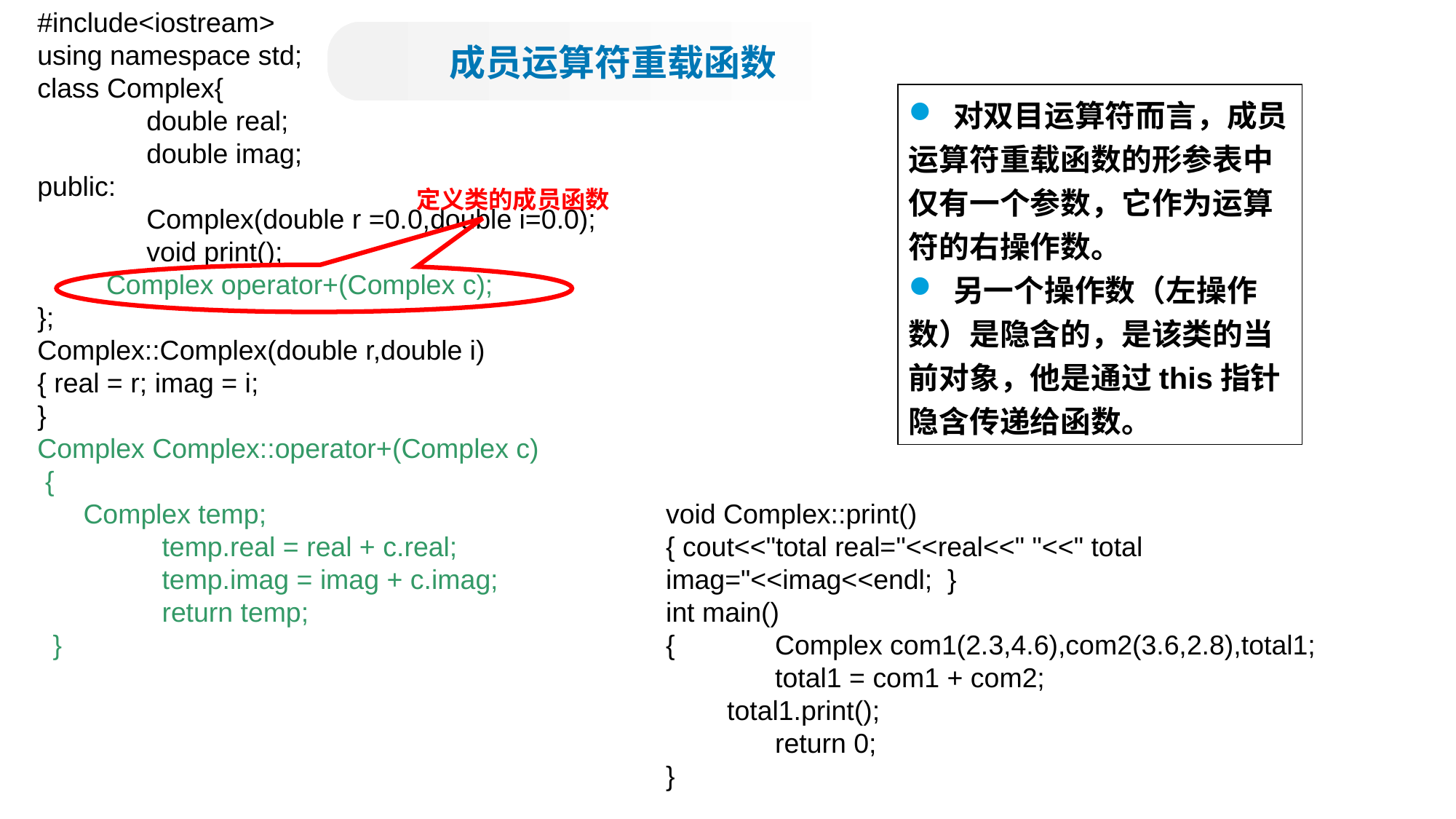

#include<iostream>
using namespace std;
class Complex{
	double real;
	double imag;
public:
	Complex(double r =0.0,double i=0.0);
	void print();
         Complex operator+(Complex c);
};
Complex::Complex(double r,double i)
{ real = r; imag = i;
}
Complex Complex::operator+(Complex c)
 {
      Complex temp;
	  temp.real = real + c.real;
	  temp.imag = imag + c.imag;
	  return temp;
  }
成员运算符重载函数
 对双目运算符而言，成员运算符重载函数的形参表中仅有一个参数，它作为运算符的右操作数。
 另一个操作数（左操作数）是隐含的，是该类的当前对象，他是通过this指针隐含传递给函数。
定义类的成员函数

void Complex::print()
{ cout<<"total real="<<real<<" "<<" total imag="<<imag<<endl;  }
int main()
{	Complex com1(2.3,4.6),com2(3.6,2.8),total1;
	total1 = com1 + com2;
        total1.print();
	return 0;
}